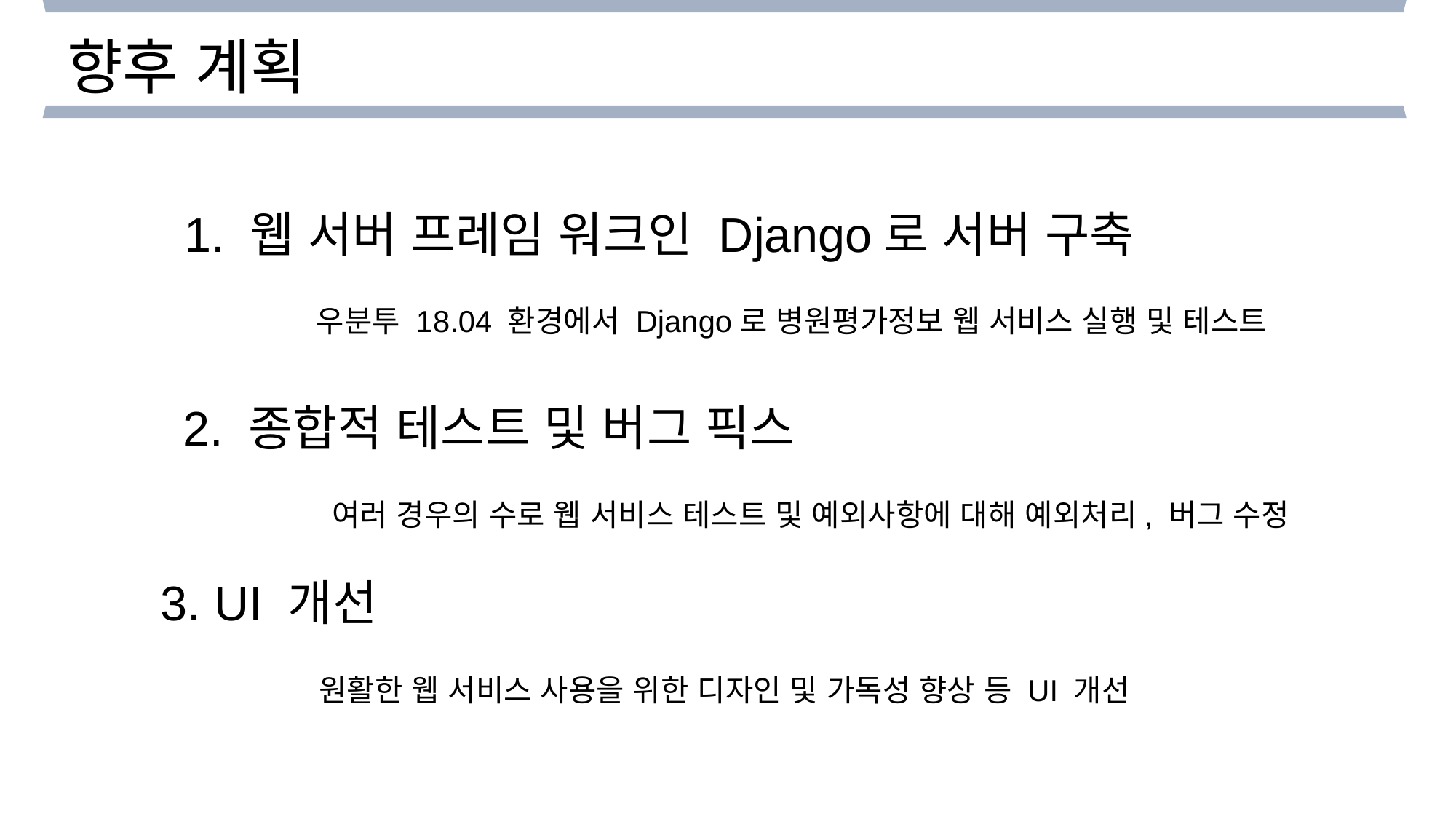

향후 계획

1. 웹 서버 프레임 워크인 Django로 서버 구축
우분투 18.04 환경에서 Django로 병원평가정보 웹 서비스 실행 및 테스트

2. 종합적 테스트 및 버그 픽스
여러 경우의 수로 웹 서비스 테스트 및 예외사항에 대해 예외처리, 버그 수정
3. UI 개선
원활한 웹 서비스 사용을 위한 디자인 및 가독성 향상 등 UI 개선